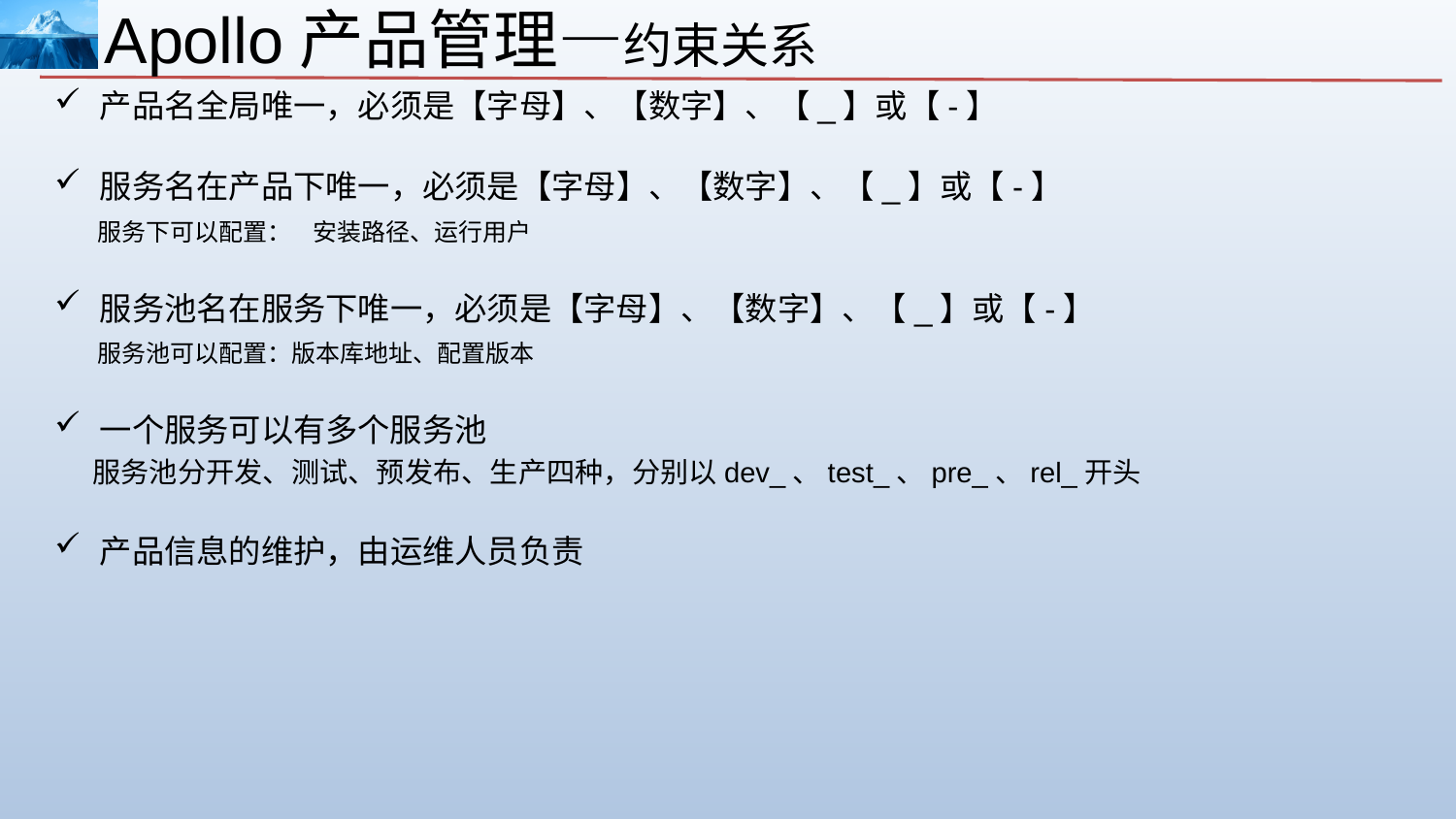

Apollo产品管理—约束关系
产品名全局唯一，必须是【字母】、【数字】、【_】或【-】

服务名在产品下唯一，必须是【字母】、【数字】、【_】或【-】
       服务下可以配置：    安装路径、运行用户

服务池名在服务下唯一，必须是【字母】、【数字】、【_】或【-】
       服务池可以配置：版本库地址、配置版本

一个服务可以有多个服务池
     服务池分开发、测试、预发布、生产四种，分别以dev_、test_、pre_、rel_开头

产品信息的维护，由运维人员负责